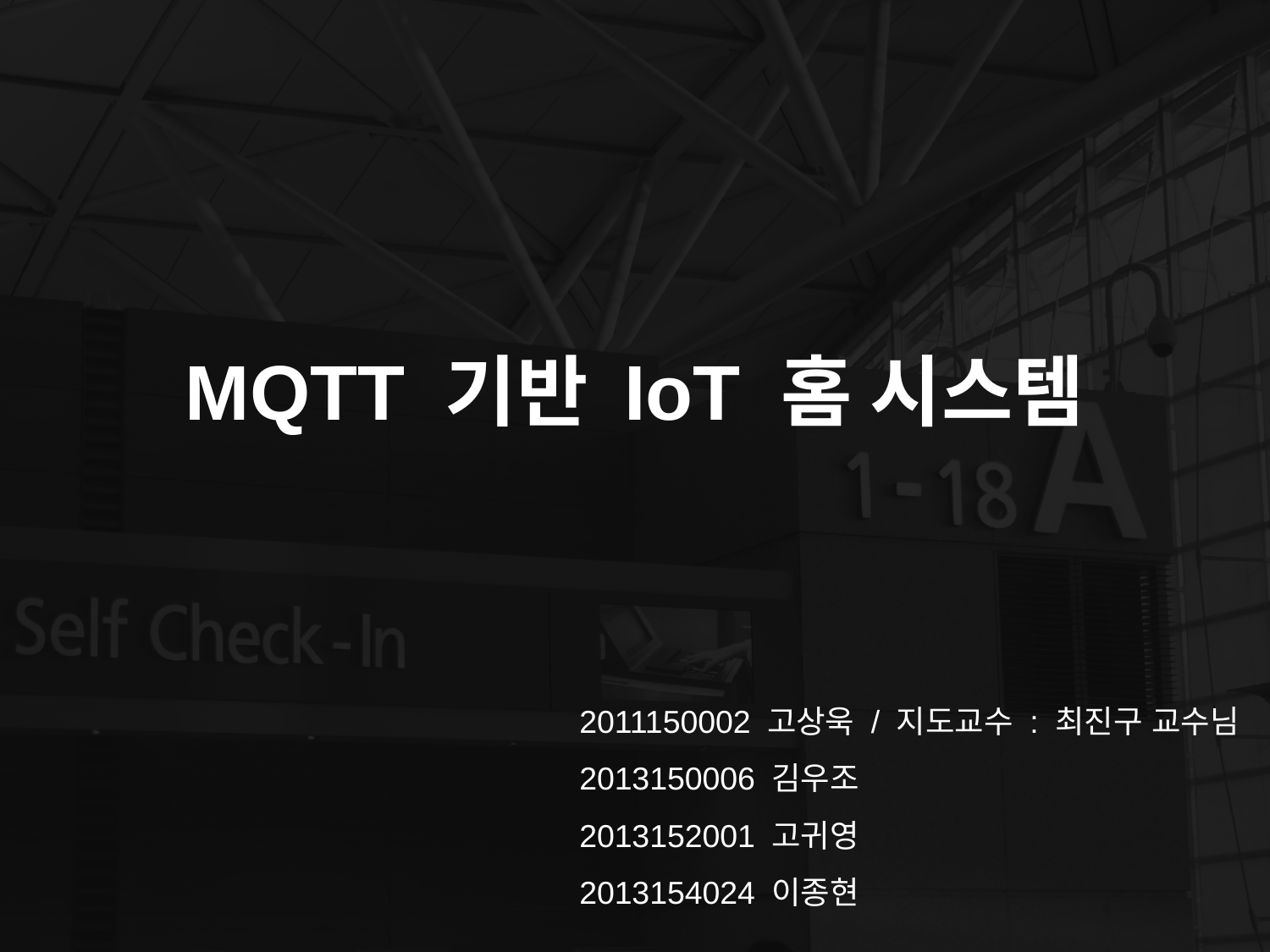

MQTT 기반 IoT 홈 시스템
2011150002 고상욱 / 지도교수 : 최진구 교수님
2013150006 김우조
2013152001 고귀영
2013154024 이종현